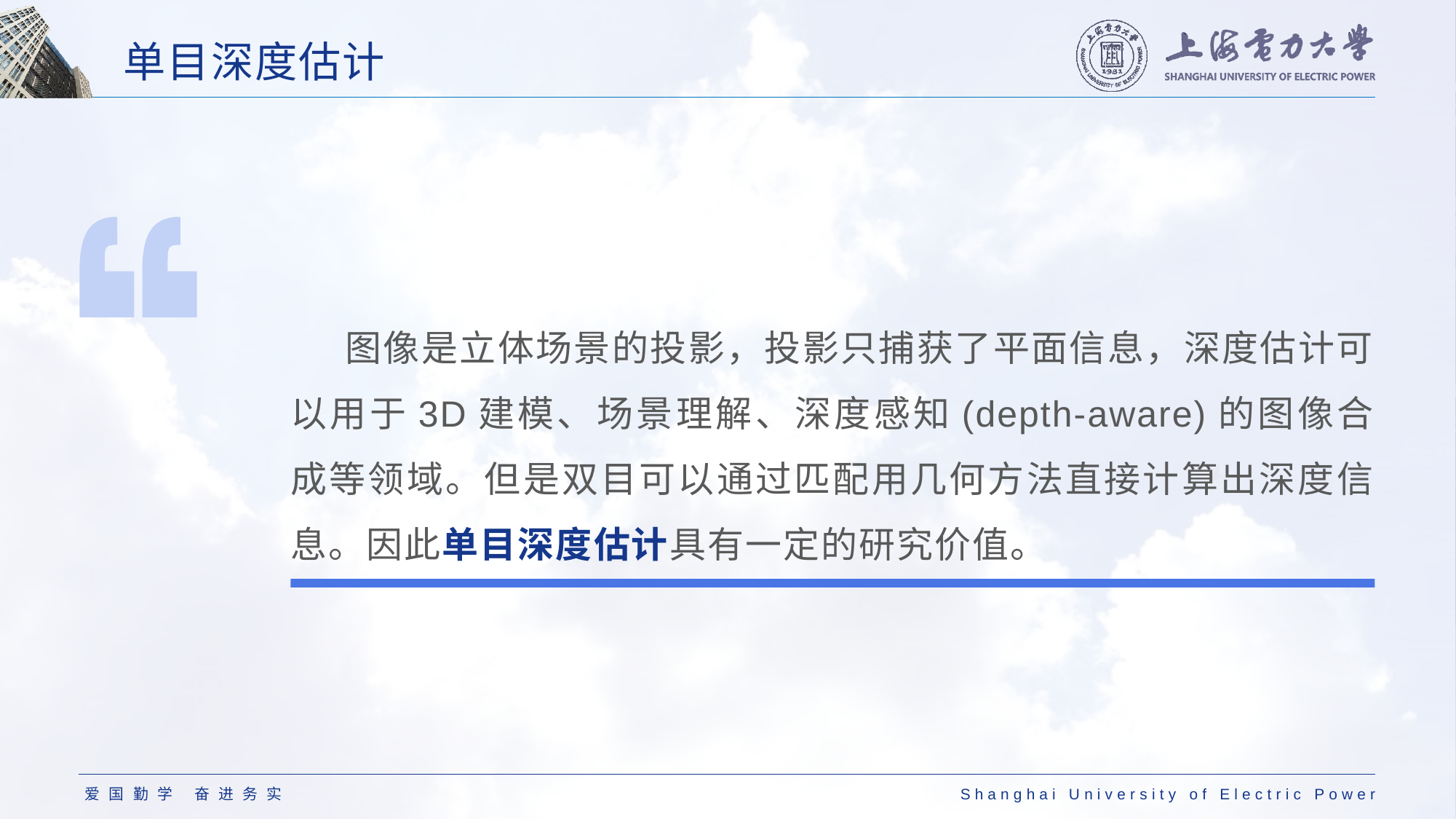

# 单目深度估计

图像是立体场景的投影，投影只捕获了平面信息，深度估计可以用于3D建模、场景理解、深度感知(depth-aware)的图像合成等领域。但是双目可以通过匹配用几何方法直接计算出深度信息。因此单目深度估计具有一定的研究价值。